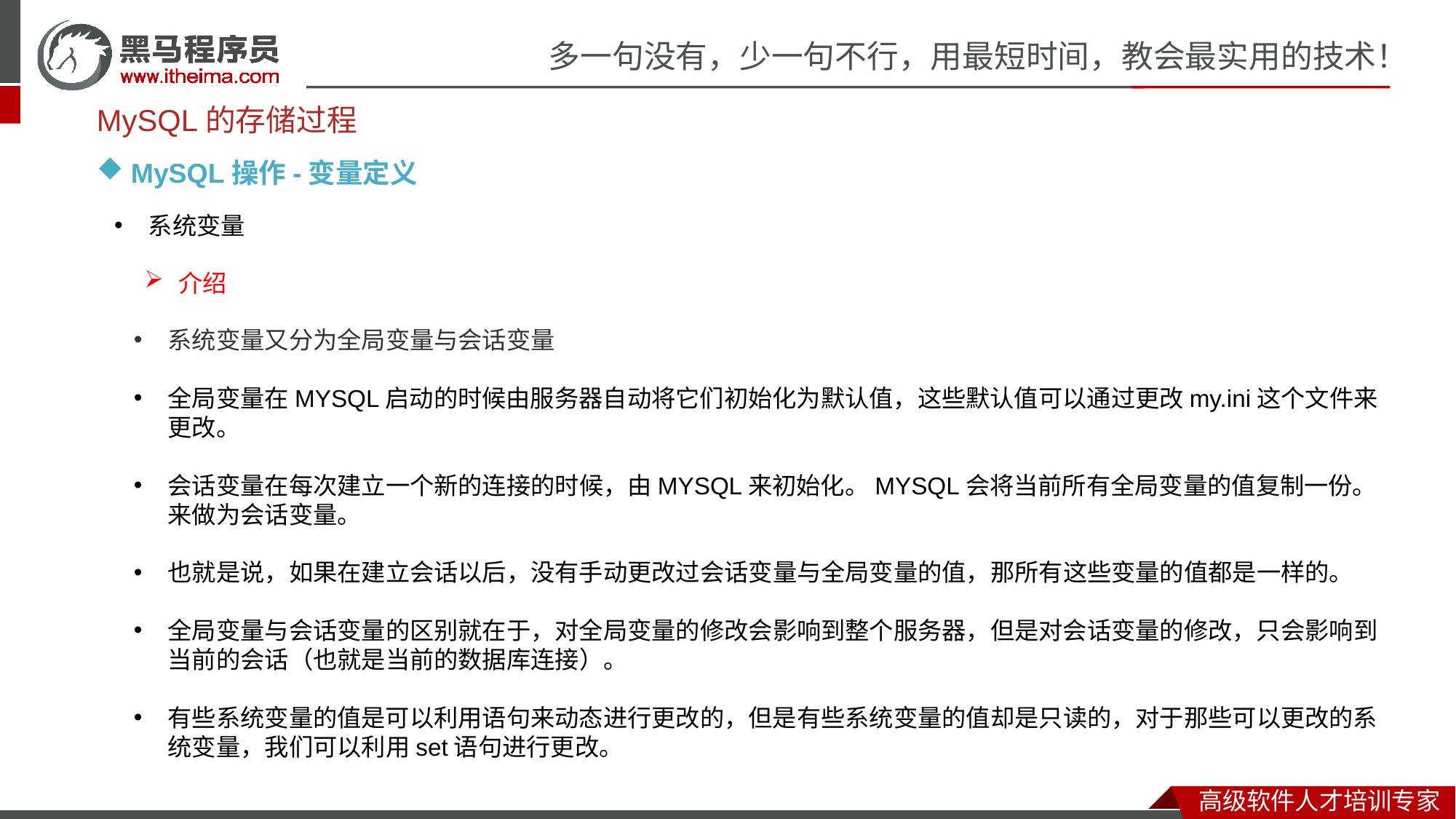

MySQL的存储过程
MySQL操作-变量定义
系统变量
介绍
系统变量又分为全局变量与会话变量

全局变量在MYSQL启动的时候由服务器自动将它们初始化为默认值，这些默认值可以通过更改my.ini这个文件来更改。

会话变量在每次建立一个新的连接的时候，由MYSQL来初始化。MYSQL会将当前所有全局变量的值复制一份。来做为会话变量。

也就是说，如果在建立会话以后，没有手动更改过会话变量与全局变量的值，那所有这些变量的值都是一样的。

全局变量与会话变量的区别就在于，对全局变量的修改会影响到整个服务器，但是对会话变量的修改，只会影响到当前的会话（也就是当前的数据库连接）。

有些系统变量的值是可以利用语句来动态进行更改的，但是有些系统变量的值却是只读的，对于那些可以更改的系统变量，我们可以利用set语句进行更改。